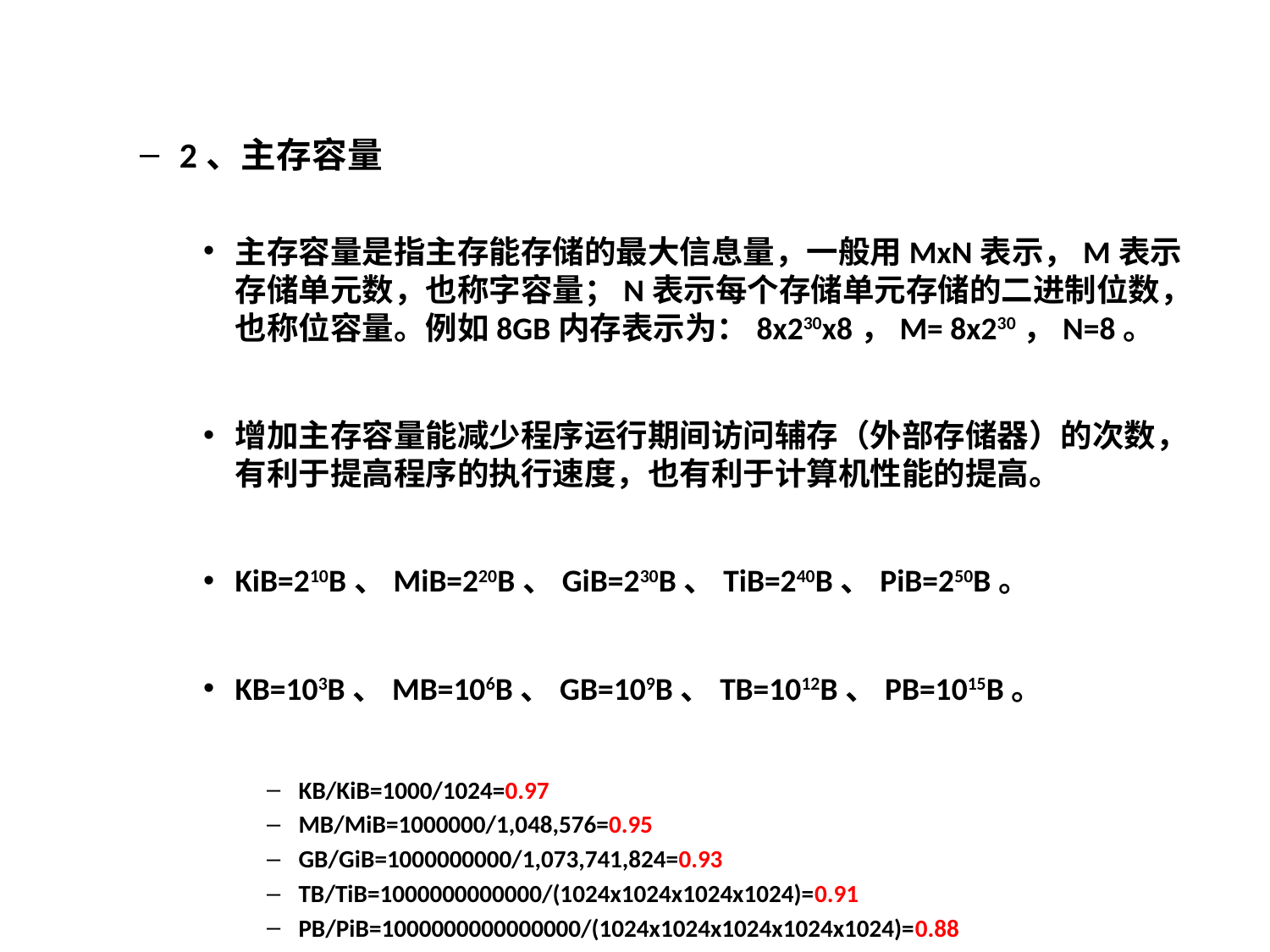

2、主存容量

主存容量是指主存能存储的最大信息量，一般用MxN表示，M表示存储单元数，也称字容量；N表示每个存储单元存储的二进制位数，也称位容量。例如8GB内存表示为：8x230x8，M= 8x230，N=8。

增加主存容量能减少程序运行期间访问辅存（外部存储器）的次数，有利于提高程序的执行速度，也有利于计算机性能的提高。

KiB=210B、MiB=220B、GiB=230B、TiB=240B、PiB=250B。

KB=103B、MB=106B、GB=109B、TB=1012B、PB=1015B。

KB/KiB=1000/1024=0.97
MB/MiB=1000000/1,048,576=0.95
GB/GiB=1000000000/1,073,741,824=0.93
TB/TiB=1000000000000/(1024x1024x1024x1024)=0.91
PB/PiB=1000000000000000/(1024x1024x1024x1024x1024)=0.88